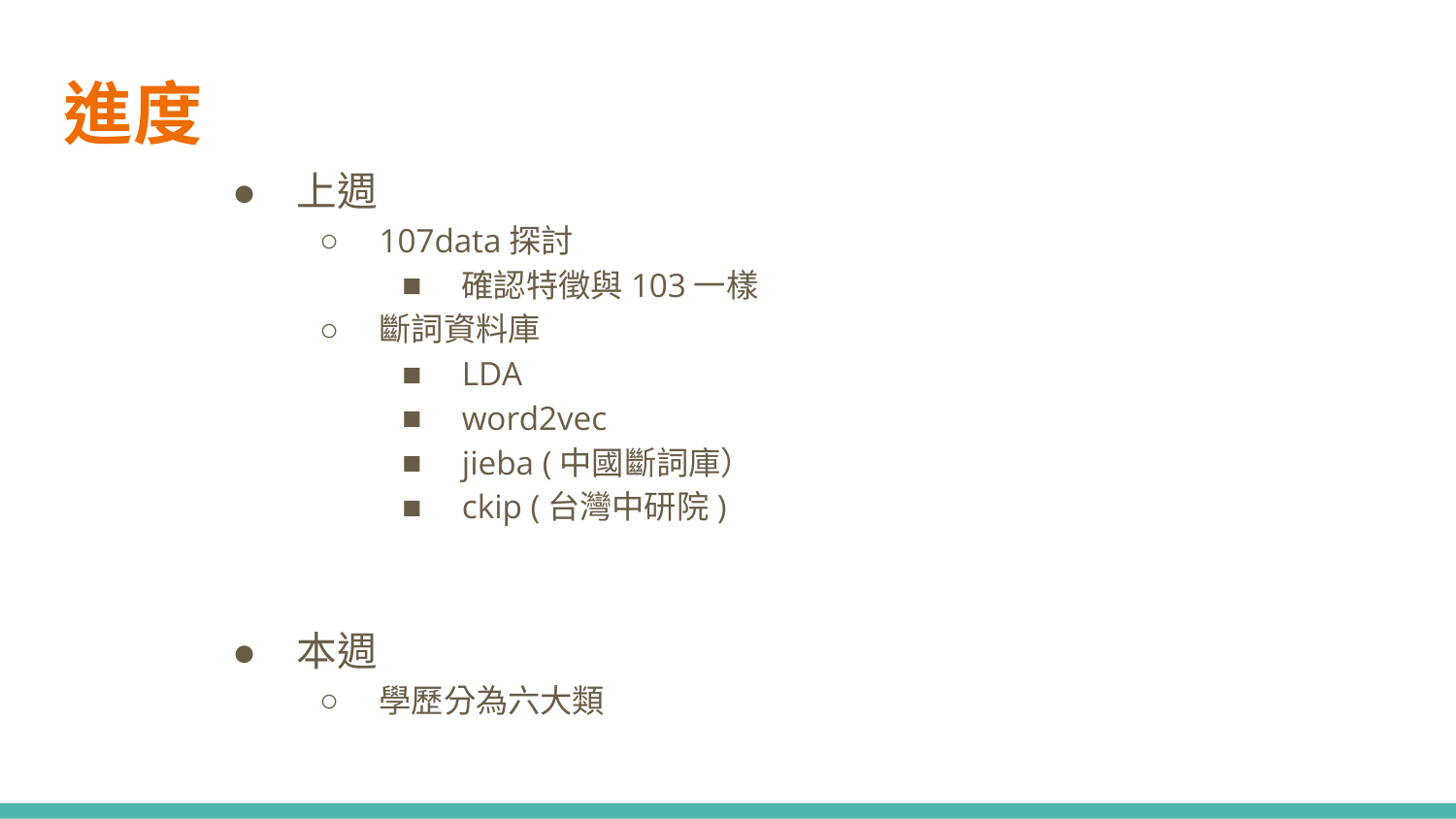

進度
上週
107data探討
確認特徵與103一樣
斷詞資料庫
LDA
word2vec
jieba (中國斷詞庫）
ckip (台灣中研院)

本週
學歷分為六大類